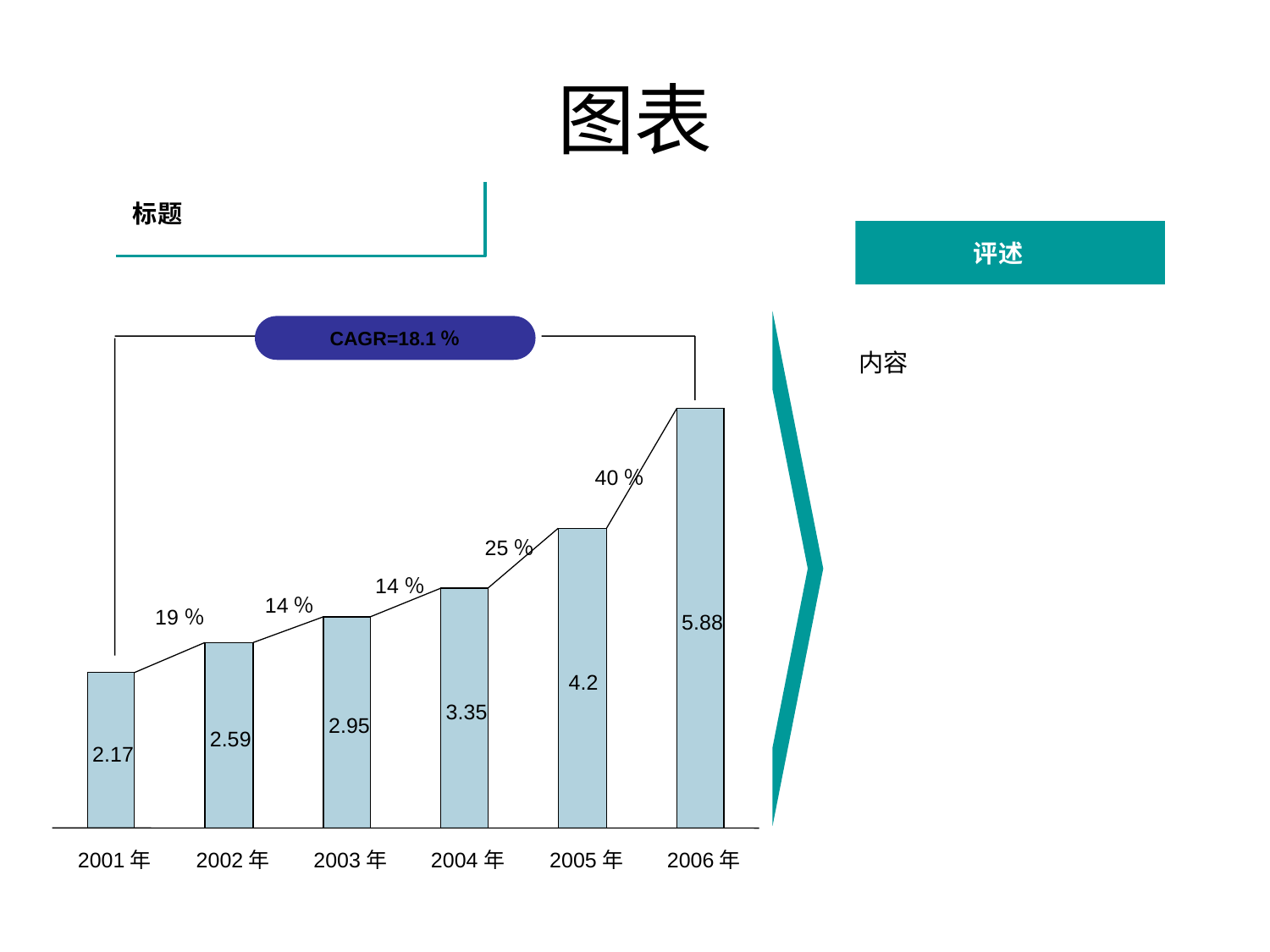

# 图表

标题

评述

CAGR=18.1％

内容

40％
25％

14％
14％

19％
5.88

4.2

3.35
2.95
2.59
2.17

2001年
2002年
2003年
2004年
2005年
2006年